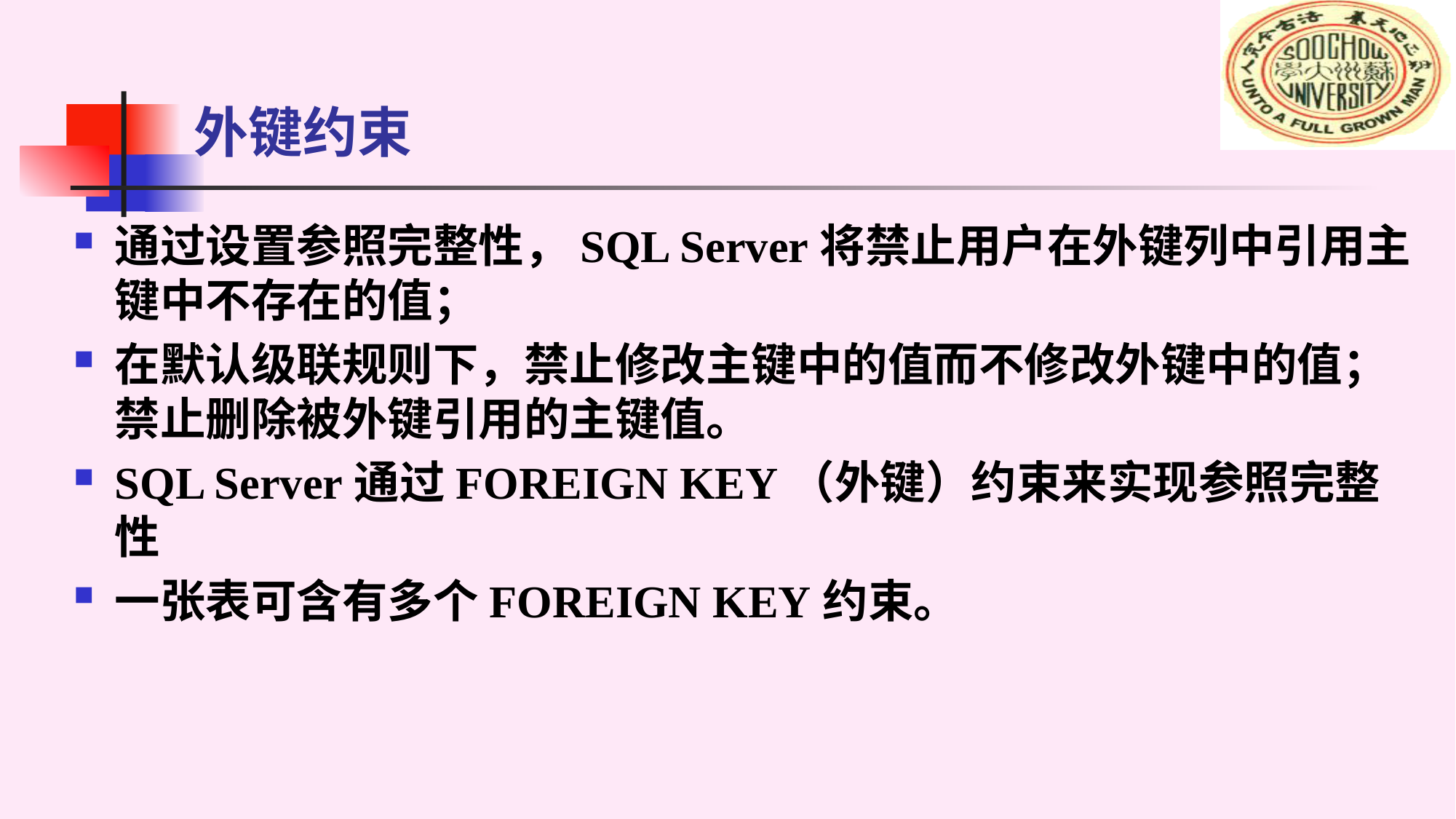

# 外键约束
通过设置参照完整性，SQL Server将禁止用户在外键列中引用主键中不存在的值；
在默认级联规则下，禁止修改主键中的值而不修改外键中的值；禁止删除被外键引用的主键值。
SQL Server通过FOREIGN KEY（外键）约束来实现参照完整性
一张表可含有多个FOREIGN KEY约束。